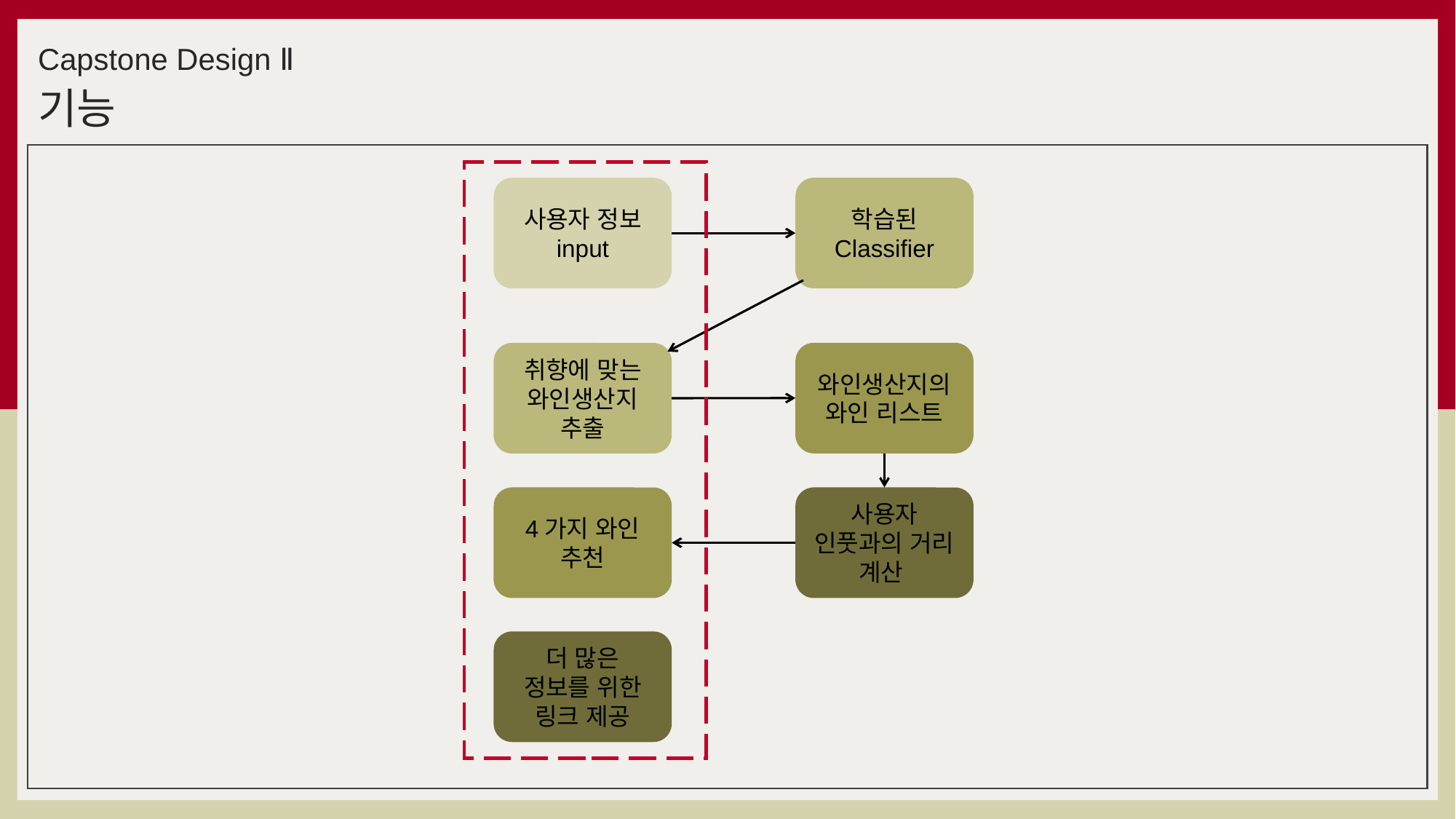

Capstone Design Ⅱ
기능

사용자 정보 input
학습된 Classifier
와인생산지의 와인 리스트
취향에 맞는 와인생산지
추출
사용자 인풋과의 거리 계산
4가지 와인
추천
더 많은 정보를 위한 링크 제공